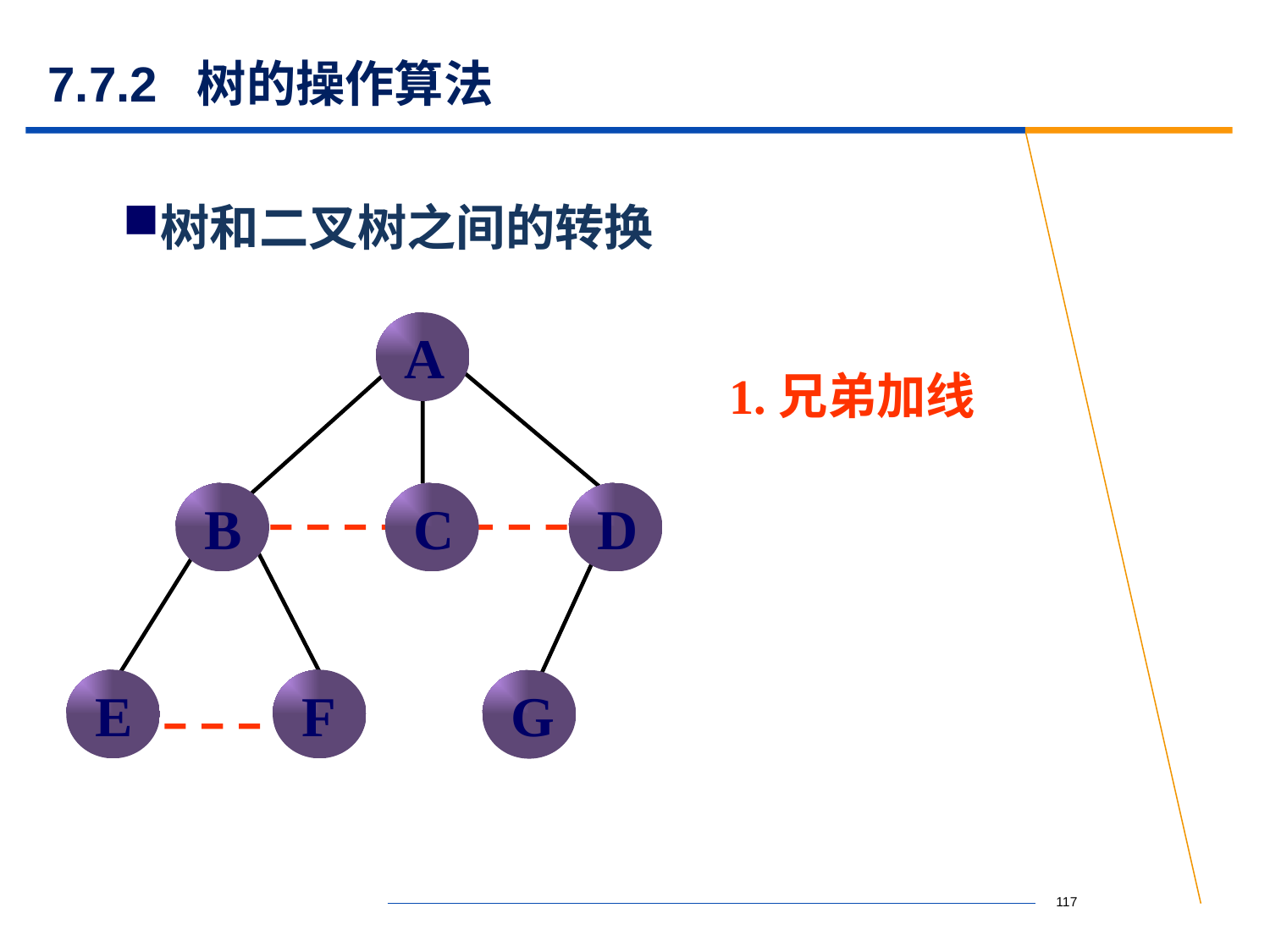

# 7.7.2  树的操作算法
树和二叉树之间的转换
A

B
C
D

E
F
G
  1.兄弟加线